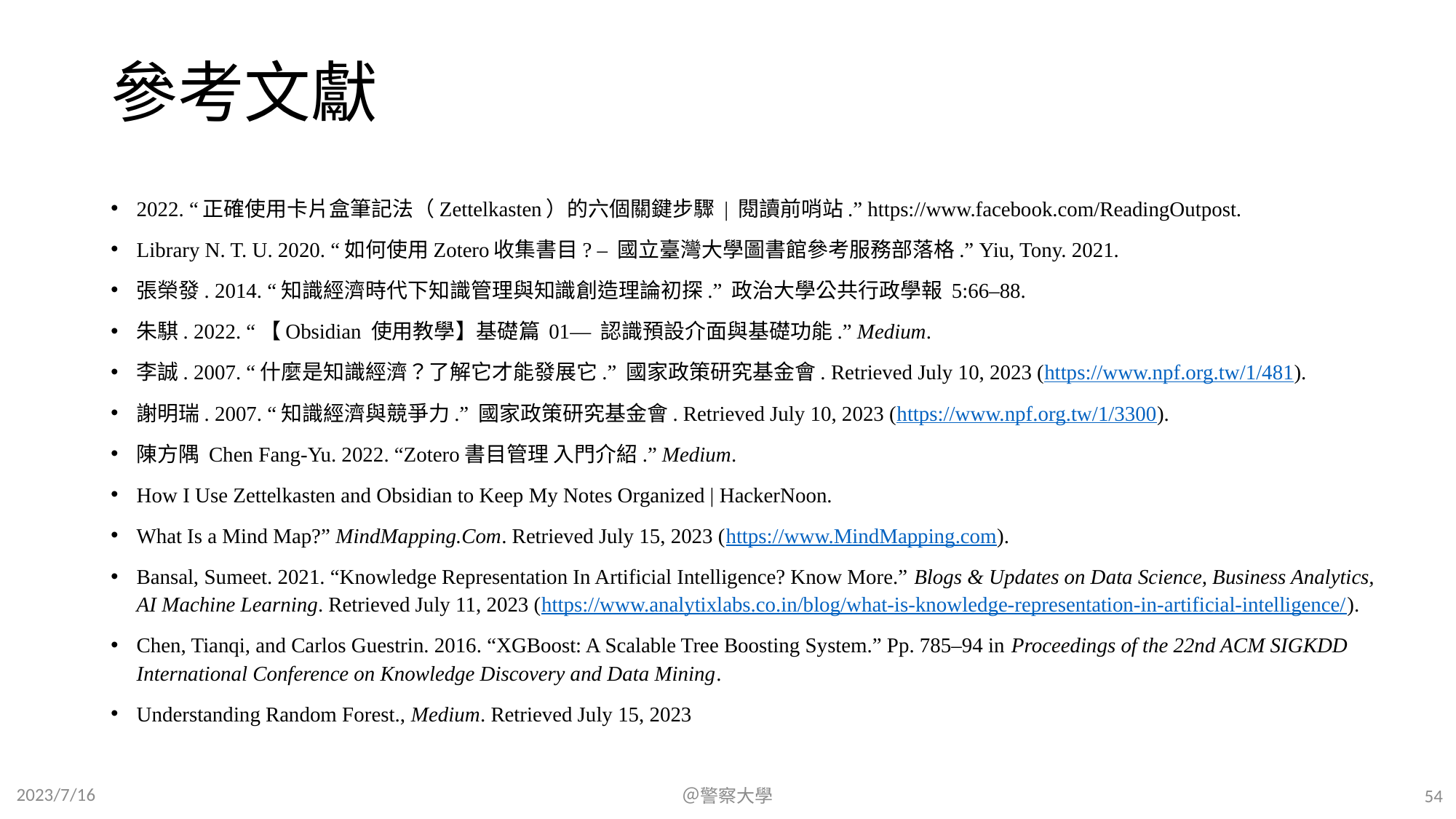

# 參考文獻
2022. “正確使用卡片盒筆記法（Zettelkasten）的六個關鍵步驟 | 閱讀前哨站.” https://www.facebook.com/ReadingOutpost.
Library N. T. U. 2020. “如何使用Zotero收集書目? – 國立臺灣大學圖書館參考服務部落格.” Yiu, Tony. 2021.
張榮發. 2014. “知識經濟時代下知識管理與知識創造理論初探.” 政治大學公共行政學報 5:66–88.
朱騏. 2022. “【Obsidian 使用教學】基礎篇 01— 認識預設介面與基礎功能.” Medium.
李誠. 2007. “什麼是知識經濟？了解它才能發展它.” 國家政策研究基金會. Retrieved July 10, 2023 (https://www.npf.org.tw/1/481).
謝明瑞. 2007. “知識經濟與競爭力.” 國家政策研究基金會. Retrieved July 10, 2023 (https://www.npf.org.tw/1/3300).
陳方隅 Chen Fang-Yu. 2022. “Zotero書目管理 入門介紹.” Medium.
How I Use Zettelkasten and Obsidian to Keep My Notes Organized | HackerNoon.
What Is a Mind Map?” MindMapping.Com. Retrieved July 15, 2023 (https://www.MindMapping.com).
Bansal, Sumeet. 2021. “Knowledge Representation In Artificial Intelligence? Know More.” Blogs & Updates on Data Science, Business Analytics, AI Machine Learning. Retrieved July 11, 2023 (https://www.analytixlabs.co.in/blog/what-is-knowledge-representation-in-artificial-intelligence/).
Chen, Tianqi, and Carlos Guestrin. 2016. “XGBoost: A Scalable Tree Boosting System.” Pp. 785–94 in Proceedings of the 22nd ACM SIGKDD International Conference on Knowledge Discovery and Data Mining.
Understanding Random Forest., Medium. Retrieved July 15, 2023

2023/7/16
＠警察大學
54